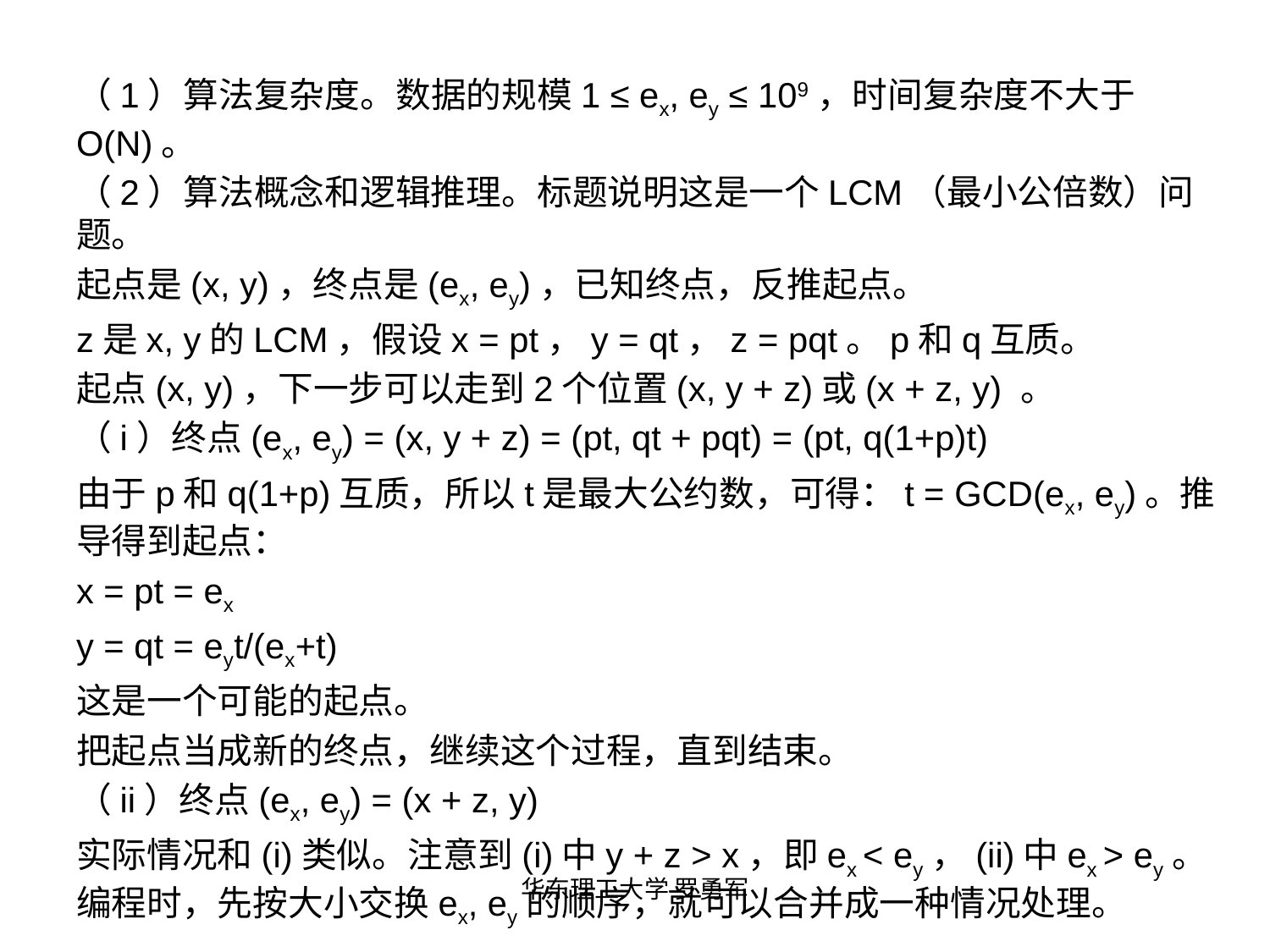

（1）算法复杂度。数据的规模1 ≤ ex, ey ≤ 109，时间复杂度不大于O(N)。
（2）算法概念和逻辑推理。标题说明这是一个LCM（最小公倍数）问题。
起点是(x, y)，终点是(ex, ey)，已知终点，反推起点。
z是x, y的LCM，假设x = pt，y = qt，z = pqt。p和q互质。
起点(x, y)，下一步可以走到2个位置(x, y + z)或(x + z, y) 。
（i）终点(ex, ey) = (x, y + z) = (pt, qt + pqt) = (pt, q(1+p)t)
由于p和q(1+p)互质，所以t是最大公约数，可得：t = GCD(ex, ey)。推导得到起点：
x = pt = ex
y = qt = eyt/(ex+t)
这是一个可能的起点。
把起点当成新的终点，继续这个过程，直到结束。
（ii）终点(ex, ey) = (x + z, y)
实际情况和(i)类似。注意到(i)中y + z > x，即ex < ey，(ii)中ex > ey。编程时，先按大小交换ex, ey的顺序，就可以合并成一种情况处理。
华东理工大学 罗勇军